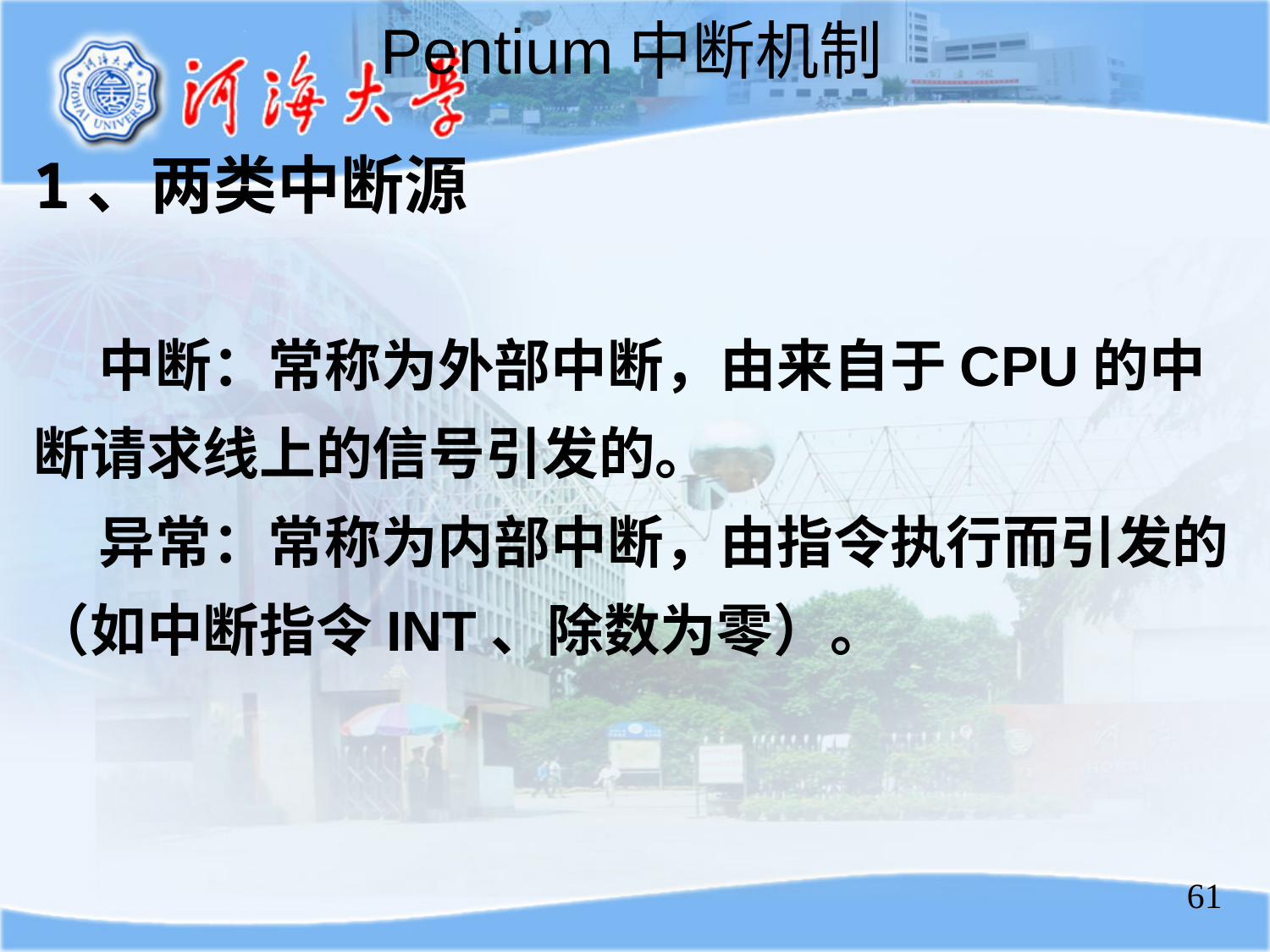

Pentium中断机制
1、两类中断源

    中断：常称为外部中断，由来自于CPU的中断请求线上的信号引发的。
    异常：常称为内部中断，由指令执行而引发的（如中断指令INT、除数为零）。
61